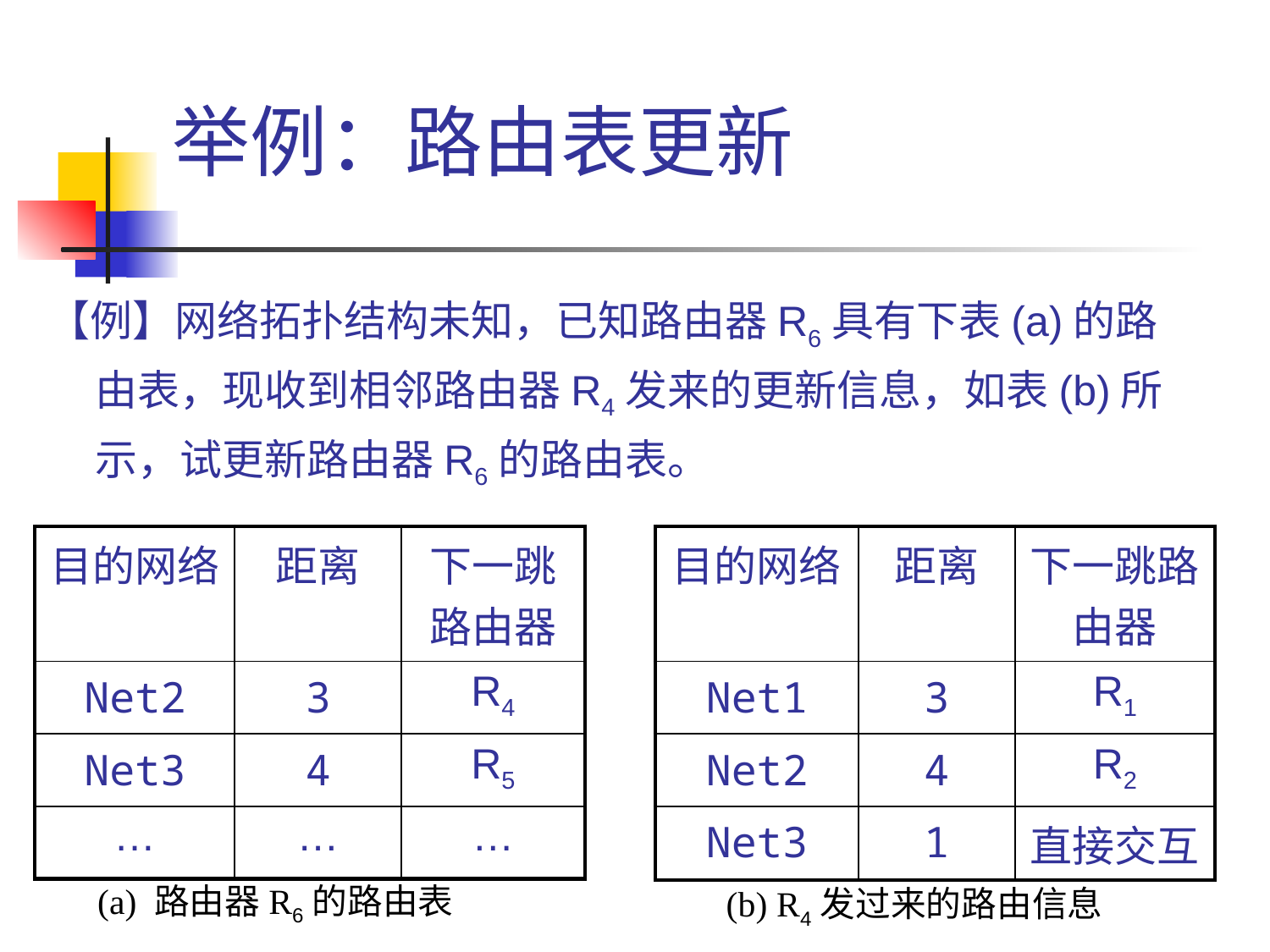

# 举例：路由表更新
【例】网络拓扑结构未知，已知路由器R6具有下表(a)的路由表，现收到相邻路由器R4发来的更新信息，如表(b)所示，试更新路由器R6的路由表。
| 目的网络 | 距离 | 下一跳路由器 |
| --- | --- | --- |
| Net2 | 3 | R4 |
| Net3 | 4 | R5 |
| … | … | … |
| 目的网络 | 距离 | 下一跳路由器 |
| --- | --- | --- |
| Net1 | 3 | R1 |
| Net2 | 4 | R2 |
| Net3 | 1 | 直接交互 |
(a) 路由器R6的路由表
(b) R4发过来的路由信息